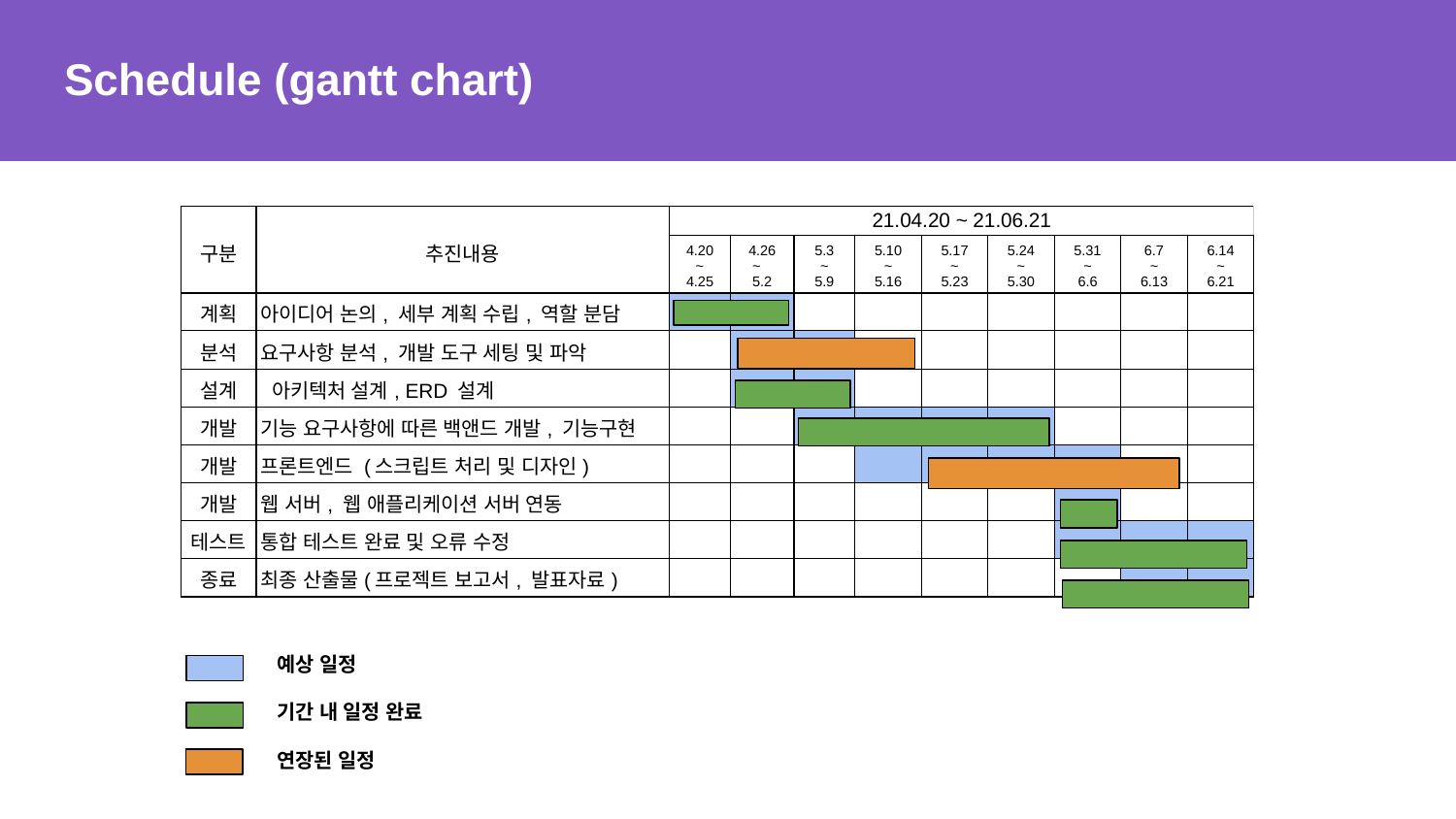

# Schedule (gantt chart)
| 구분 | 추진내용 | 21.04.20 ~ 21.06.21 |  |  |  |  |  |  |  |  |
| --- | --- | --- | --- | --- | --- | --- | --- | --- | --- | --- |
|  |  | 4.20 ~ 4.25 | 4.26 ~ 5.2 | 5.3 ~ 5.9 | 5.10 ~ 5.16 | 5.17 ~ 5.23 | 5.24 ~ 5.30 | 5.31 ~ 6.6 | 6.7 ~ 6.13 | 6.14 ~ 6.21 |
| 계획 | 아이디어 논의, 세부 계획 수립, 역할 분담 |  |  |  |  |  |  |  |  |  |
| 분석 | 요구사항 분석, 개발 도구 세팅 및 파악 |  |  |  |  |  |  |  |  |  |
| 설계 | 아키텍처 설계, ERD 설계 |  |  |  |  |  |  |  |  |  |
| 개발 | 기능 요구사항에 따른 백앤드 개발, 기능구현 |  |  |  |  |  |  |  |  |  |
| 개발 | 프론트엔드 (스크립트 처리 및 디자인) |  |  |  |  |  |  |  |  |  |
| 개발 | 웹 서버, 웹 애플리케이션 서버 연동 |  |  |  |  |  |  |  |  |  |
| 테스트 | 통합 테스트 완료 및 오류 수정 |  |  |  |  |  |  |  |  |  |
| 종료 | 최종 산출물(프로젝트 보고서, 발표자료) |  |  |  |  |  |  |  |  |  |

예상 일정

기간 내 일정 완료

연장된 일정